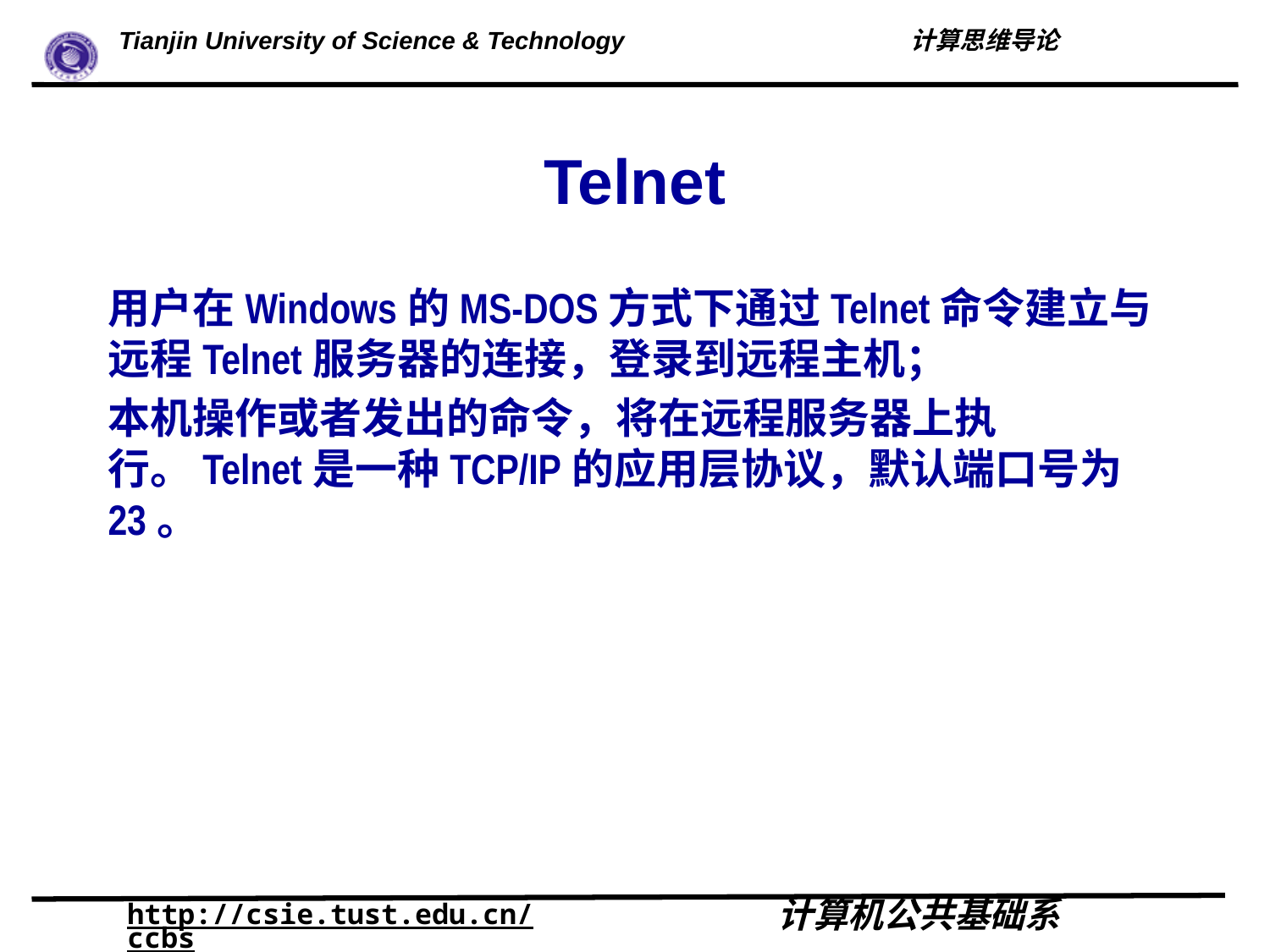

# Telnet
用户在Windows的MS-DOS方式下通过Telnet命令建立与远程Telnet服务器的连接，登录到远程主机；
本机操作或者发出的命令，将在远程服务器上执行。Telnet是一种TCP/IP的应用层协议，默认端口号为23。